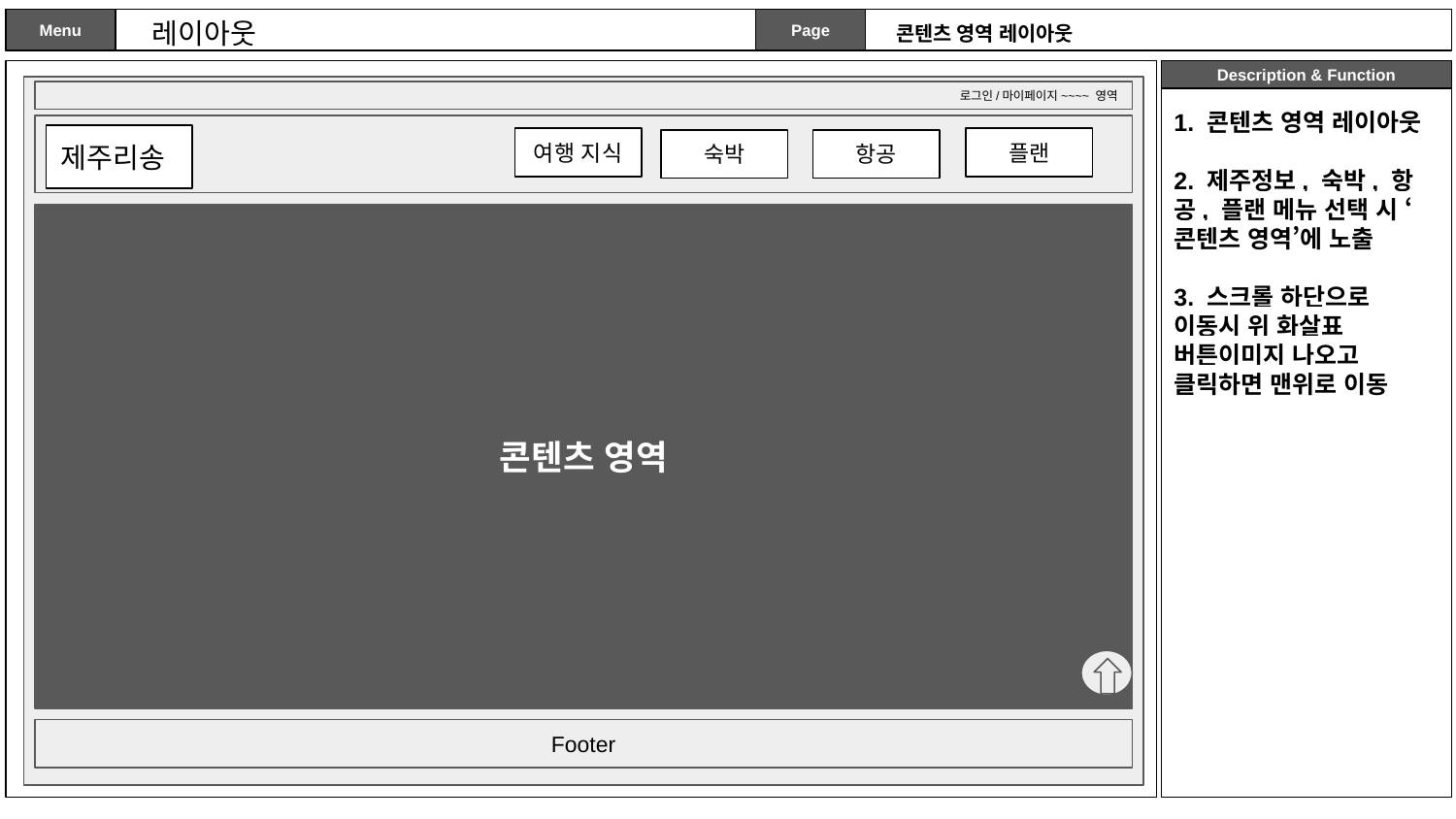

레이아웃
콘텐츠 영역 레이아웃

로그인/마이페이지~~~~ 영역
1. 콘텐츠 영역 레이아웃

2. 제주정보, 숙박, 항공, 플랜 메뉴 선택 시 ‘콘텐츠 영역’에 노출

3. 스크롤 하단으로 이동시 위 화살표 버튼이미지 나오고 클릭하면 맨위로 이동

제주리송
여행 지식
플랜
숙박
항공
콘텐츠 영역

Footer